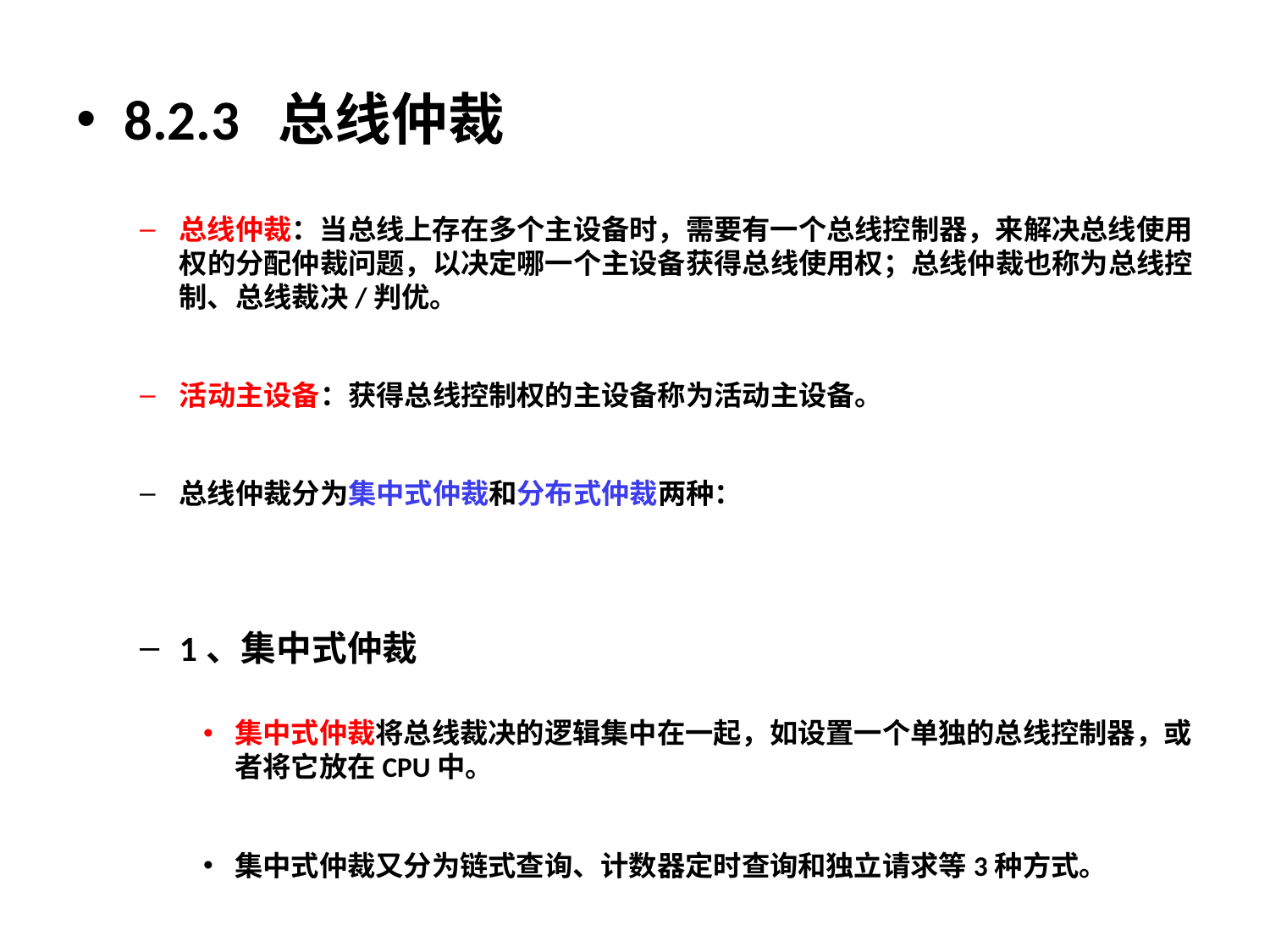

8.2.3  总线仲裁

总线仲裁：当总线上存在多个主设备时，需要有一个总线控制器，来解决总线使用权的分配仲裁问题，以决定哪一个主设备获得总线使用权；总线仲裁也称为总线控制、总线裁决/判优。

活动主设备：获得总线控制权的主设备称为活动主设备。

总线仲裁分为集中式仲裁和分布式仲裁两种：

1、集中式仲裁

集中式仲裁将总线裁决的逻辑集中在一起，如设置一个单独的总线控制器，或者将它放在CPU中。

集中式仲裁又分为链式查询、计数器定时查询和独立请求等3种方式。